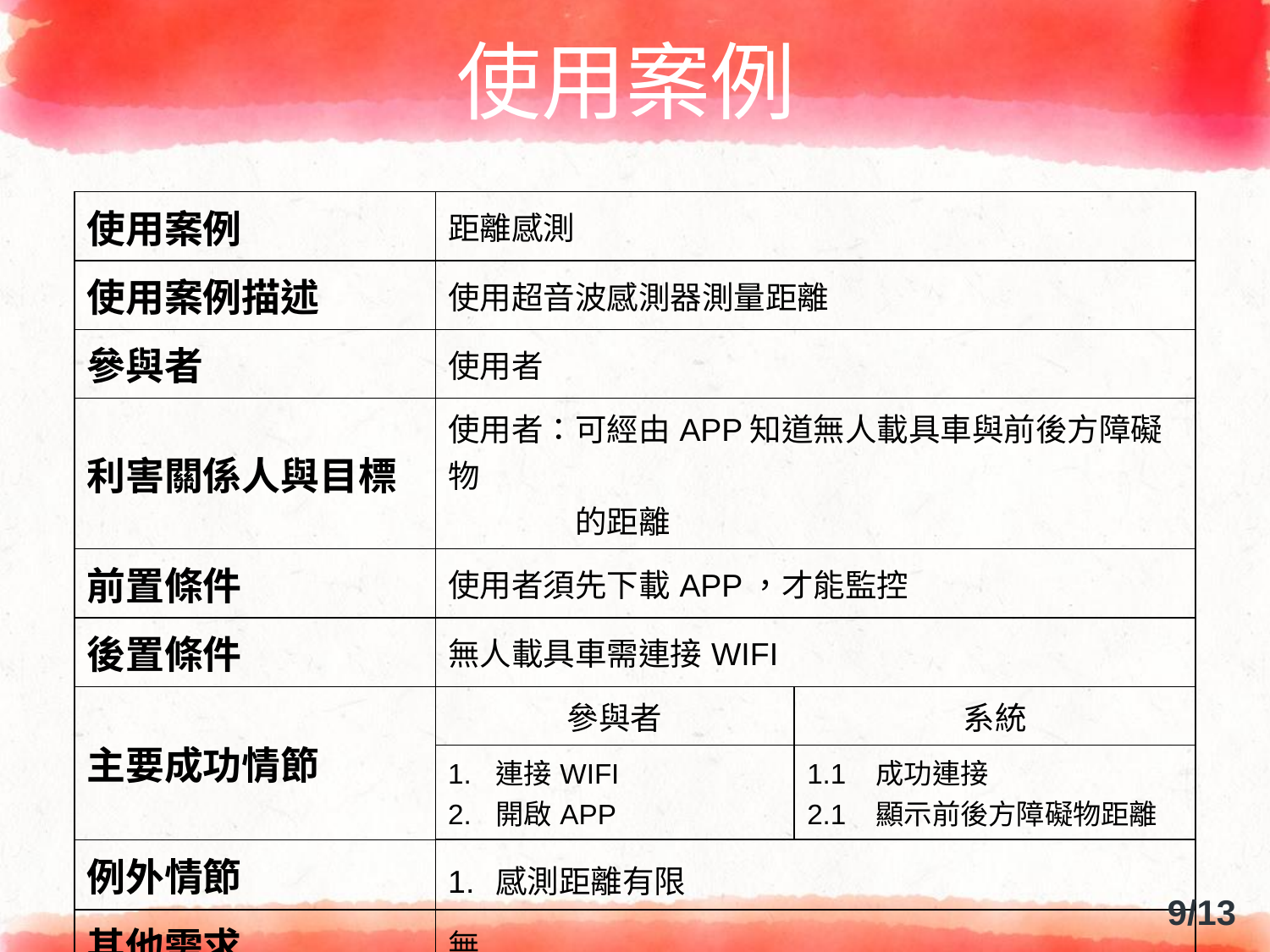

# 使用案例
| 使用案例 | 距離感測 |  |
| --- | --- | --- |
| 使用案例描述 | 使用超音波感測器測量距離 |  |
| 參與者 | 使用者 |  |
| 利害關係人與目標 | 使用者：可經由APP知道無人載具車與前後方障礙物 　　　　的距離 |  |
| 前置條件 | 使用者須先下載APP，才能監控 |  |
| 後置條件 | 無人載具車需連接WIFI |  |
| 主要成功情節 | 參與者 | 系統 |
|  | 連接WIFI 開啟APP | 1.1 成功連接 2.1 顯示前後方障礙物距離 |
| 例外情節 | 感測距離有限 |  |
| 其他需求 | 無 |  |
9/13